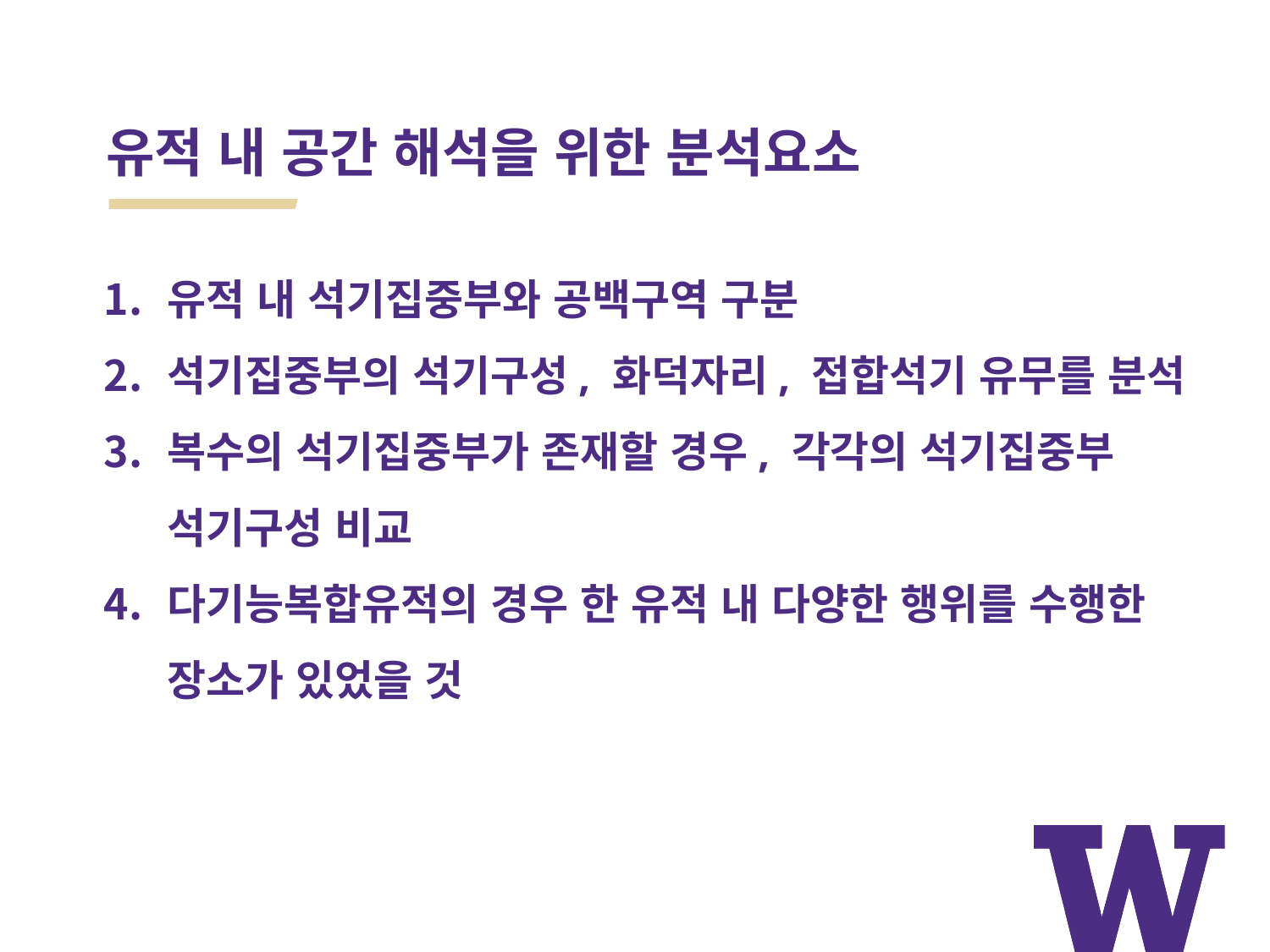

# 유적 내 공간 해석을 위한 분석요소
유적 내 석기집중부와 공백구역 구분
석기집중부의 석기구성, 화덕자리, 접합석기 유무를 분석
복수의 석기집중부가 존재할 경우, 각각의 석기집중부 석기구성 비교
다기능복합유적의 경우 한 유적 내 다양한 행위를 수행한 장소가 있었을 것